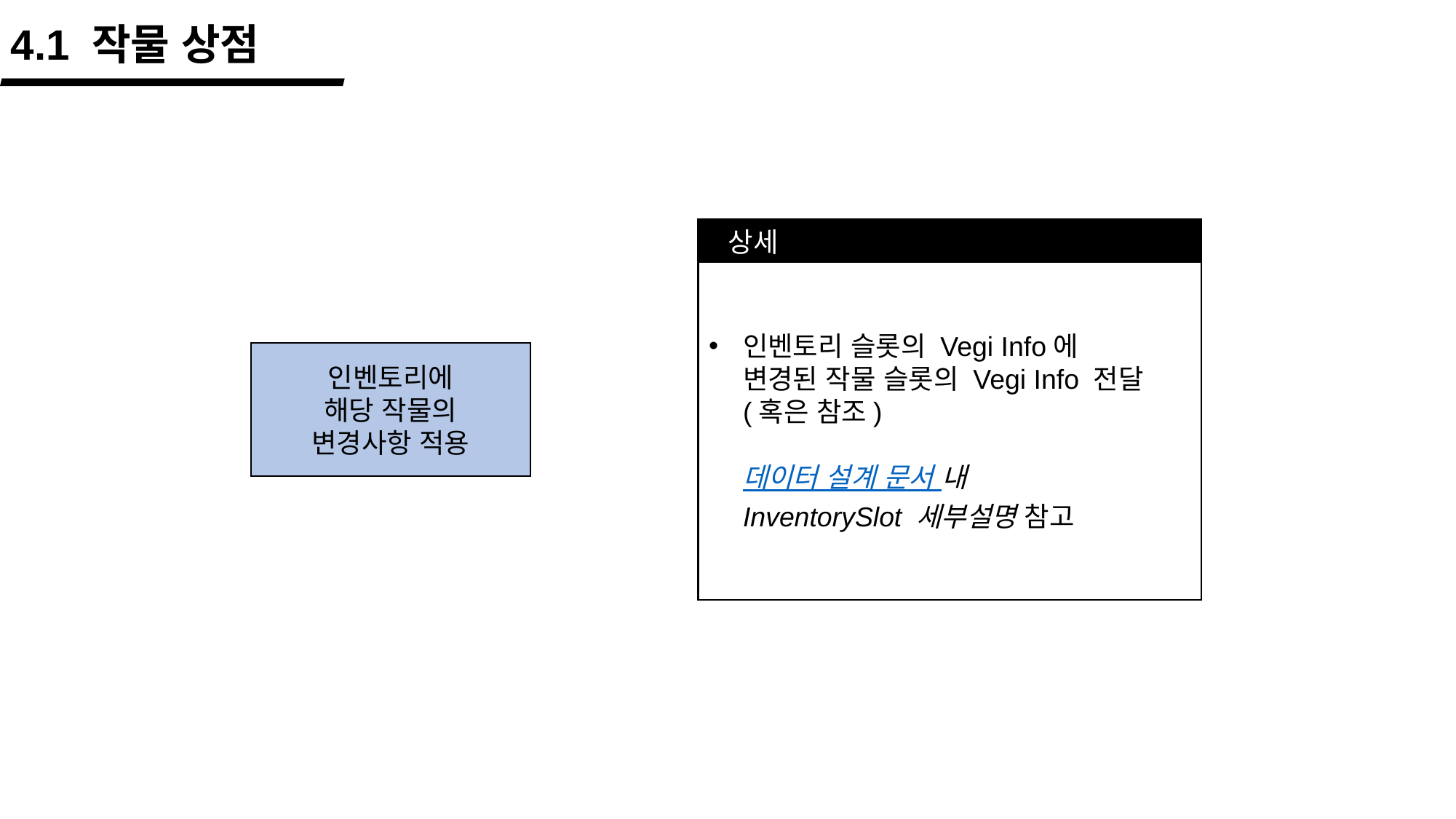

4.1 작물 상점

상세

인벤토리 슬롯의 Vegi Info에
변경된 작물 슬롯의 Vegi Info 전달
(혹은 참조)
데이터 설계 문서 내
InventorySlot 세부설명 참고
인벤토리에
해당 작물의
변경사항 적용